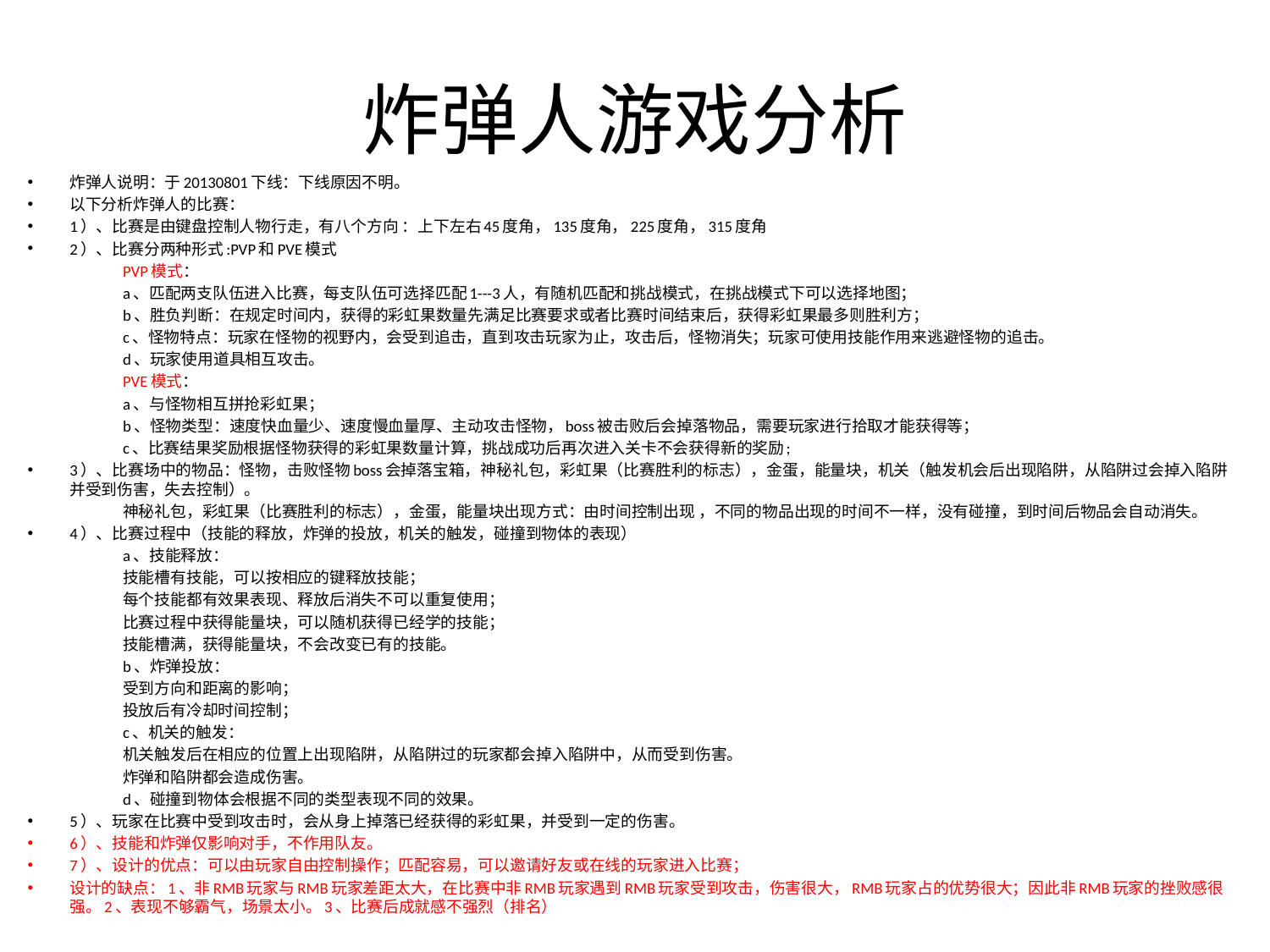

# 炸弹人游戏分析
炸弹人说明：于20130801下线：下线原因不明。
以下分析炸弹人的比赛：
1）、比赛是由键盘控制人物行走，有八个方向 ：上下左右45度角，135度角，225度角，315度角
2）、比赛分两种形式:PVP和PVE模式
	PVP模式：
	a、匹配两支队伍进入比赛，每支队伍可选择匹配1---3人，有随机匹配和挑战模式，在挑战模式下可以选择地图；
	b、胜负判断：在规定时间内，获得的彩虹果数量先满足比赛要求或者比赛时间结束后，获得彩虹果最多则胜利方；
	c、怪物特点：玩家在怪物的视野内，会受到追击，直到攻击玩家为止，攻击后，怪物消失；玩家可使用技能作用来逃避怪物的追击。
	d、玩家使用道具相互攻击。
	PVE模式：
	a、与怪物相互拼抢彩虹果；
	b、怪物类型：速度快血量少、速度慢血量厚、主动攻击怪物，boss被击败后会掉落物品，需要玩家进行拾取才能获得等；
	c、比赛结果奖励根据怪物获得的彩虹果数量计算，挑战成功后再次进入关卡不会获得新的奖励;
3）、比赛场中的物品：怪物，击败怪物boss会掉落宝箱，神秘礼包，彩虹果（比赛胜利的标志），金蛋，能量块，机关（触发机会后出现陷阱，从陷阱过会掉入陷阱并受到伤害，失去控制）。
	神秘礼包，彩虹果（比赛胜利的标志），金蛋，能量块出现方式：由时间控制出现 ，不同的物品出现的时间不一样，没有碰撞，到时间后物品会自动消失。
4）、比赛过程中（技能的释放，炸弹的投放，机关的触发，碰撞到物体的表现）
	a、技能释放：
	技能槽有技能，可以按相应的键释放技能；
	每个技能都有效果表现、释放后消失不可以重复使用；
	比赛过程中获得能量块，可以随机获得已经学的技能；
	技能槽满，获得能量块，不会改变已有的技能。
	b、炸弹投放：
	受到方向和距离的影响；
	投放后有冷却时间控制；
	c、机关的触发：
	机关触发后在相应的位置上出现陷阱，从陷阱过的玩家都会掉入陷阱中，从而受到伤害。
	炸弹和陷阱都会造成伤害。
	d、碰撞到物体会根据不同的类型表现不同的效果。
5）、玩家在比赛中受到攻击时，会从身上掉落已经获得的彩虹果，并受到一定的伤害。
6）、技能和炸弹仅影响对手，不作用队友。
7）、设计的优点：可以由玩家自由控制操作；匹配容易，可以邀请好友或在线的玩家进入比赛；
设计的缺点：1、非RMB玩家与RMB玩家差距太大，在比赛中非RMB玩家遇到RMB玩家受到攻击，伤害很大，RMB玩家占的优势很大；因此非RMB玩家的挫败感很强。2、表现不够霸气，场景太小。3、比赛后成就感不强烈（排名）